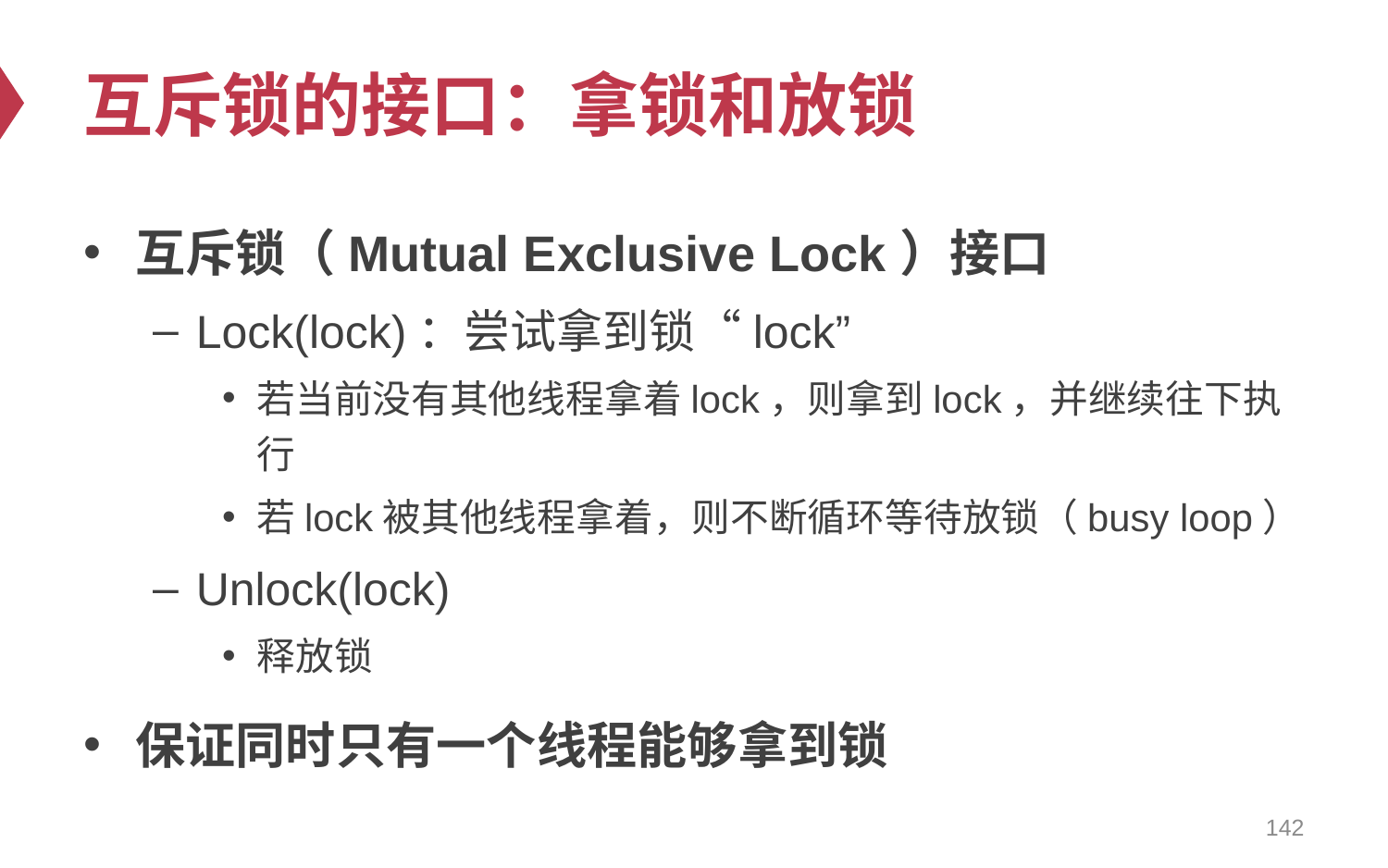

# 互斥锁的接口：拿锁和放锁
互斥锁（Mutual Exclusive Lock）接口
Lock(lock)：尝试拿到锁“lock”
若当前没有其他线程拿着lock，则拿到lock，并继续往下执行
若lock被其他线程拿着，则不断循环等待放锁（busy loop）
Unlock(lock)
释放锁
保证同时只有一个线程能够拿到锁
142